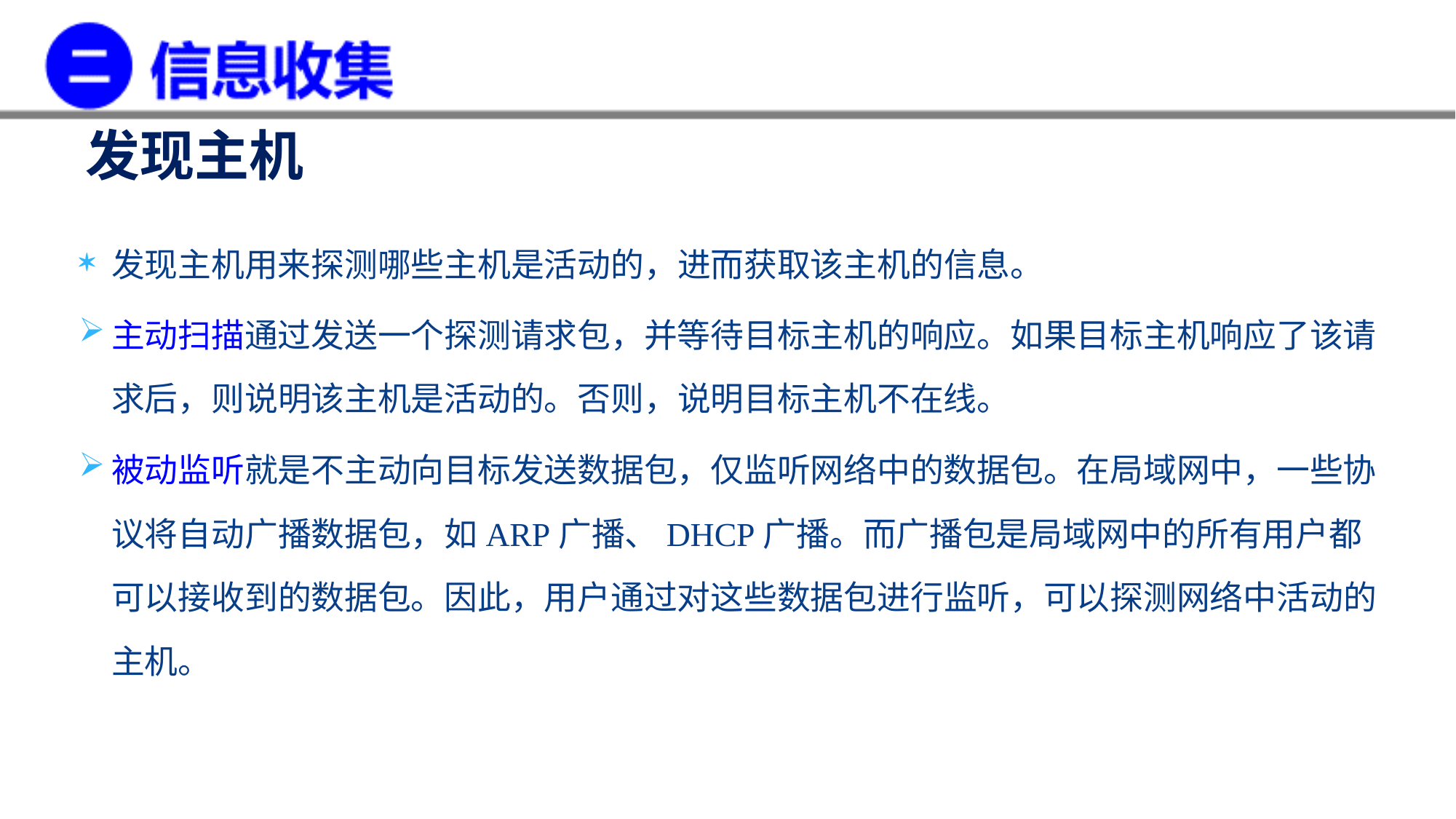

发现主机
发现主机用来探测哪些主机是活动的，进而获取该主机的信息。
主动扫描通过发送一个探测请求包，并等待目标主机的响应。如果目标主机响应了该请求后，则说明该主机是活动的。否则，说明目标主机不在线。
被动监听就是不主动向目标发送数据包，仅监听网络中的数据包。在局域网中，一些协议将自动广播数据包，如ARP广播、DHCP广播。而广播包是局域网中的所有用户都可以接收到的数据包。因此，用户通过对这些数据包进行监听，可以探测网络中活动的主机。